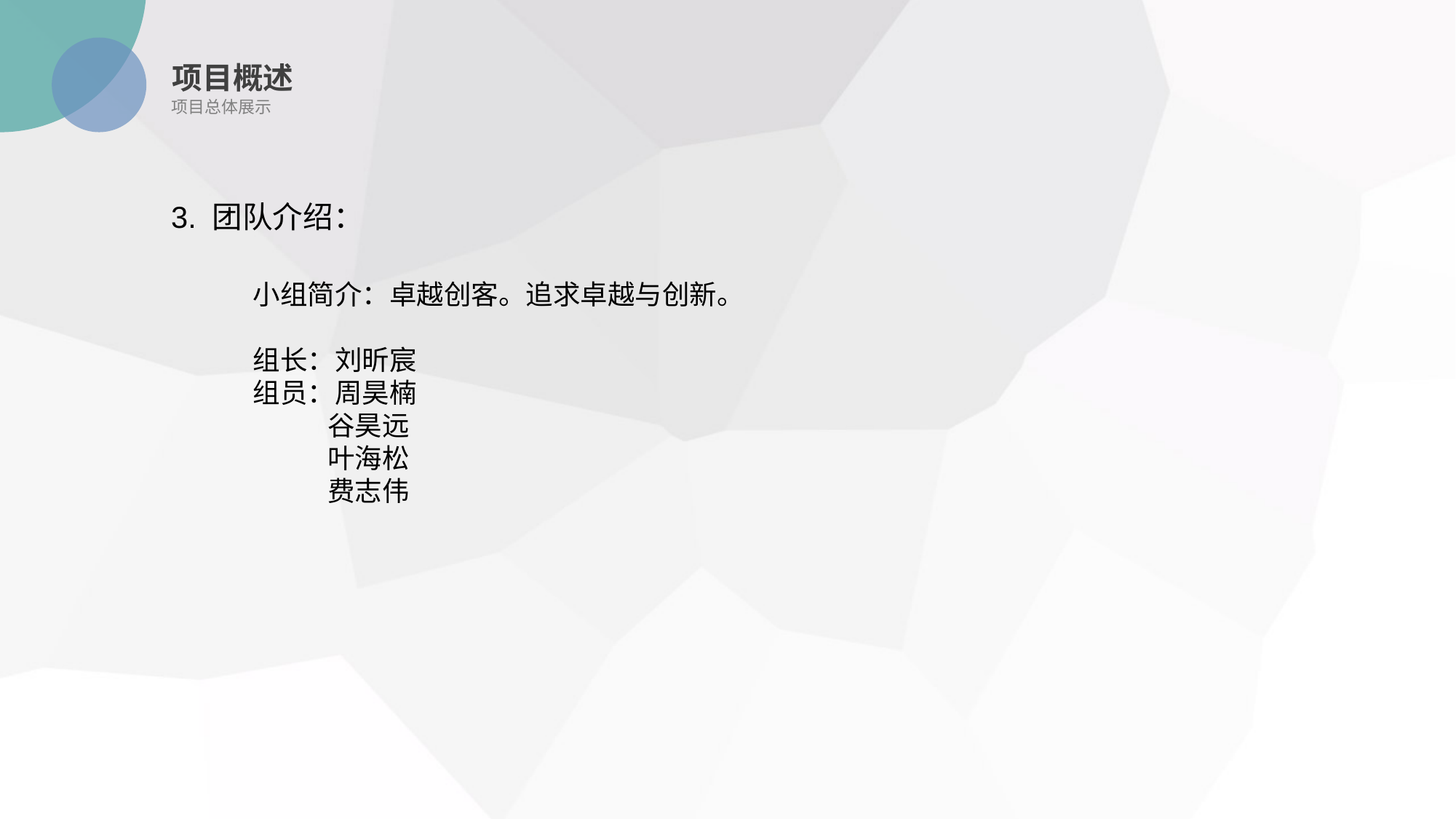

项目概述
项目总体展示
3. 团队介绍：
小组简介：卓越创客。追求卓越与创新。

组长：刘昕宸
组员：周昊楠
           谷昊远
           叶海松
           费志伟